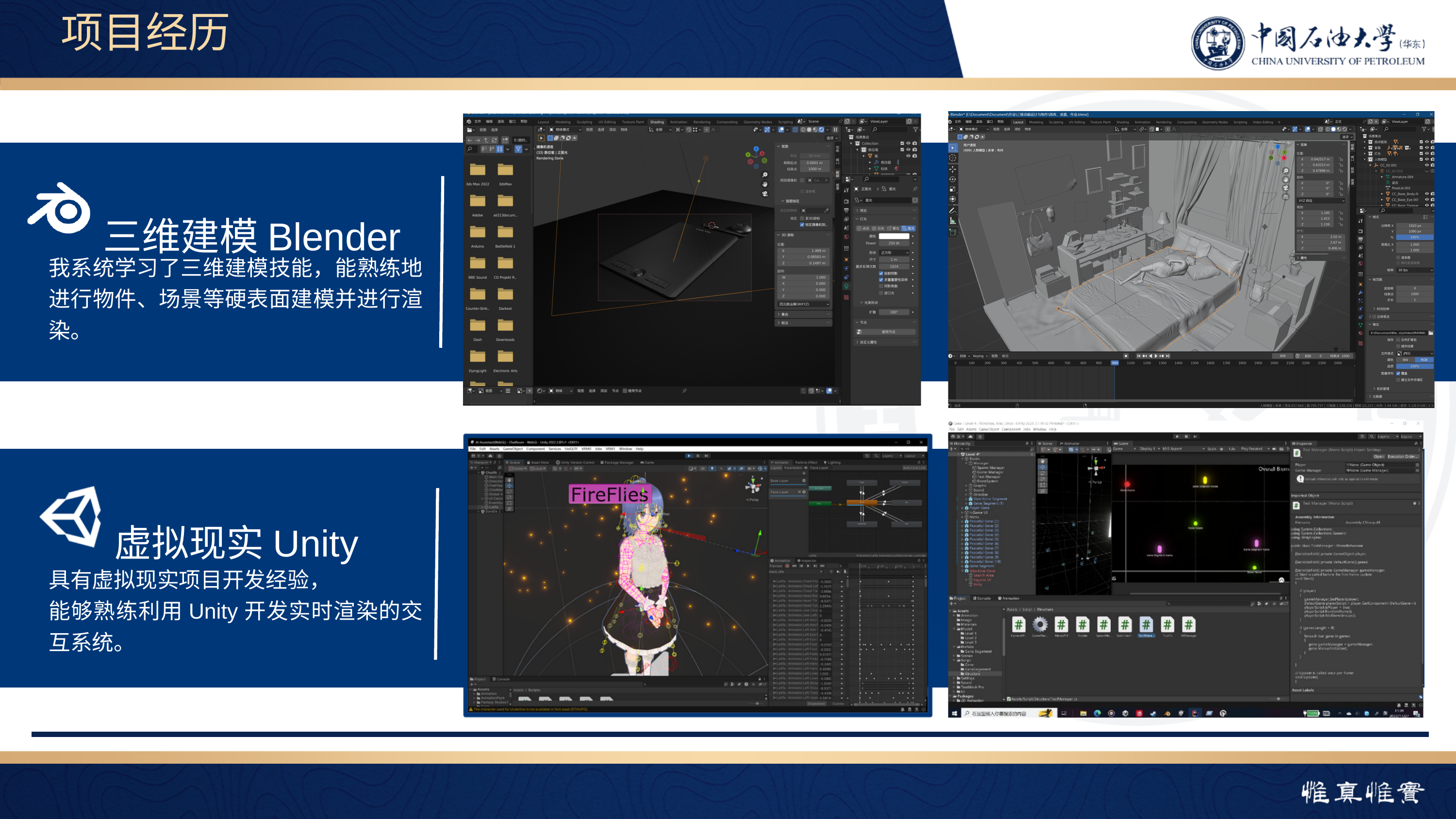

项目经历

三维建模Blender

我系统学习了三维建模技能，能熟练地进行物件、场景等硬表面建模并进行渲染。

虚拟现实Unity

具有虚拟现实项目开发经验，
能够熟练利用Unity开发实时渲染的交互系统。